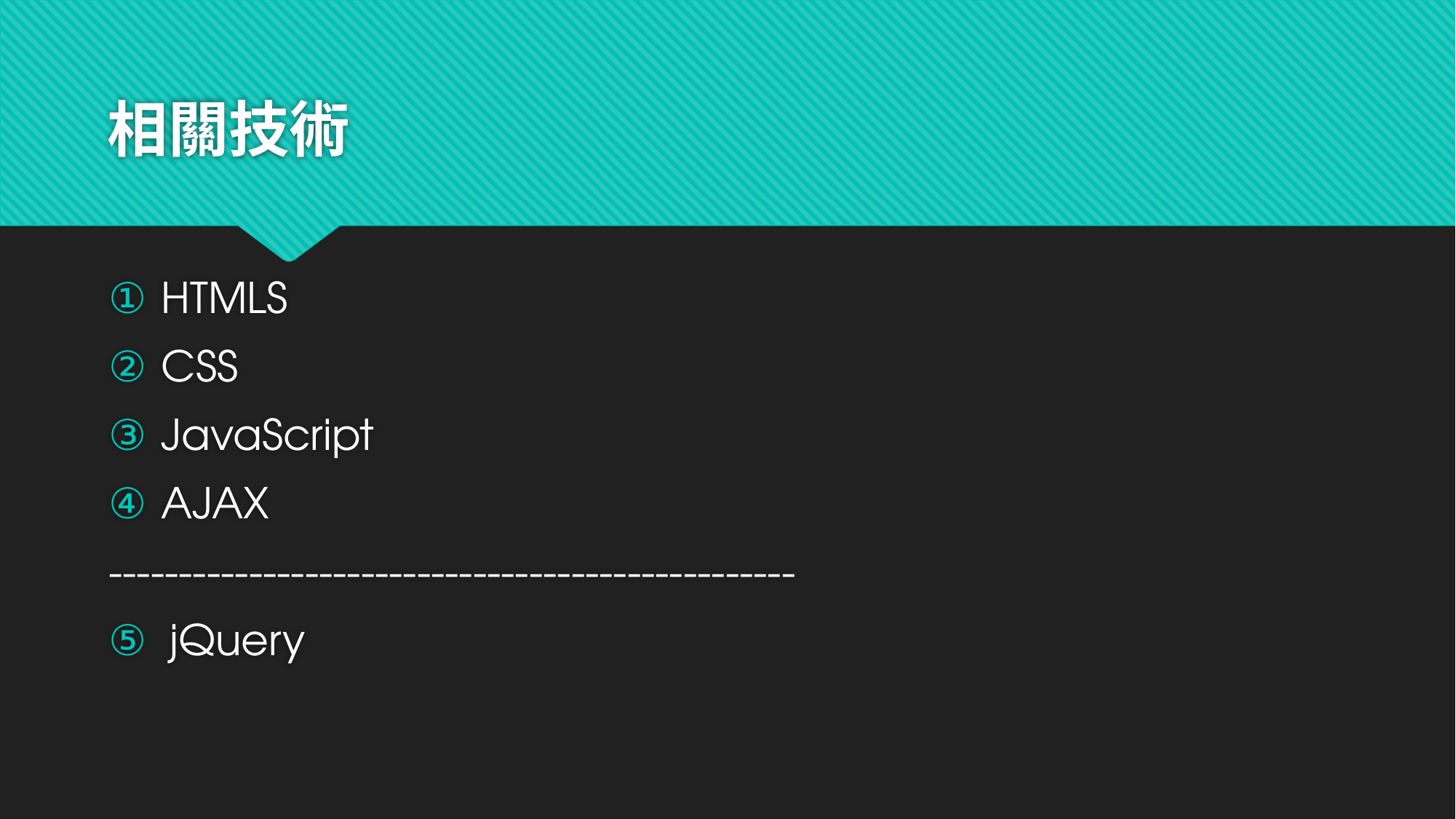

# 相關技術
 HTMLS
 CSS
 JavaScript
 AJAX
-------------------------------------------------
jQuery